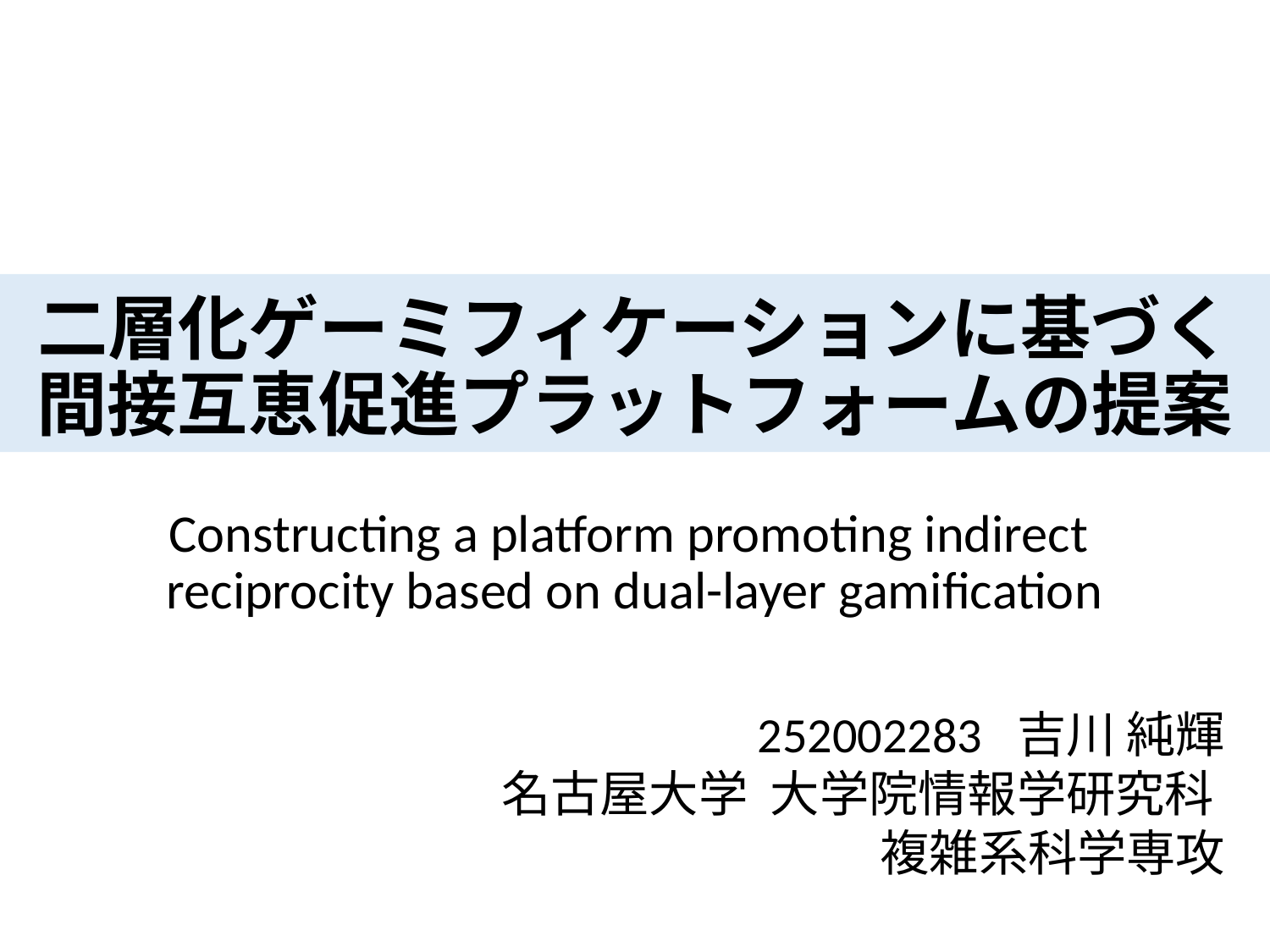

# 二層化ゲーミフィケーションに基づく間接互恵促進プラットフォームの提案
Constructing a platform promoting indirect
reciprocity based on dual-layer gamification
252002283  吉川 純輝
名古屋大学  大学院情報学研究科
複雑系科学専攻